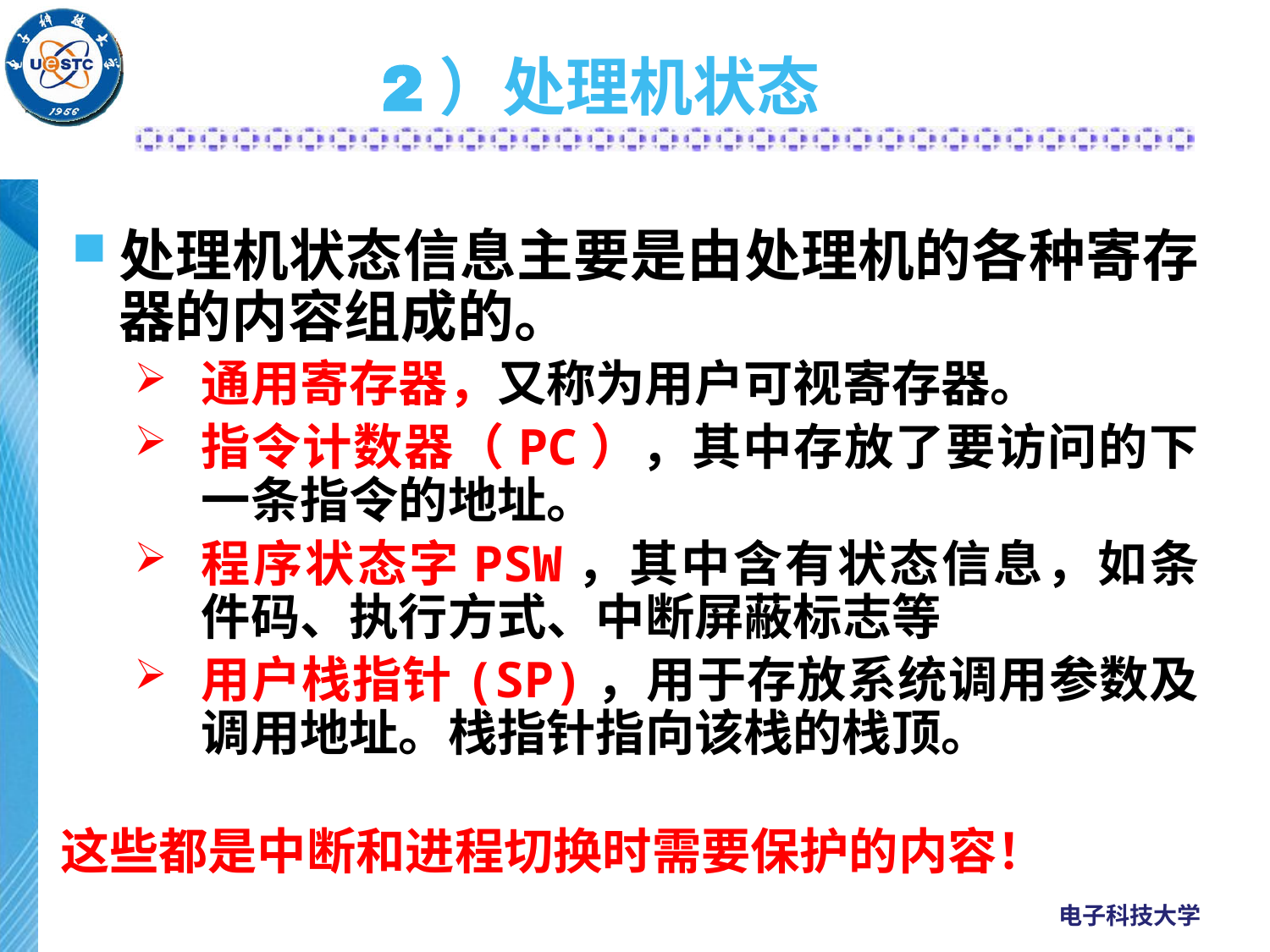

2）处理机状态
处理机状态信息主要是由处理机的各种寄存器的内容组成的。
通用寄存器，又称为用户可视寄存器。
指令计数器（PC），其中存放了要访问的下一条指令的地址。
程序状态字PSW，其中含有状态信息，如条件码、执行方式、中断屏蔽标志等
用户栈指针(SP)，用于存放系统调用参数及调用地址。栈指针指向该栈的栈顶。
这些都是中断和进程切换时需要保护的内容！